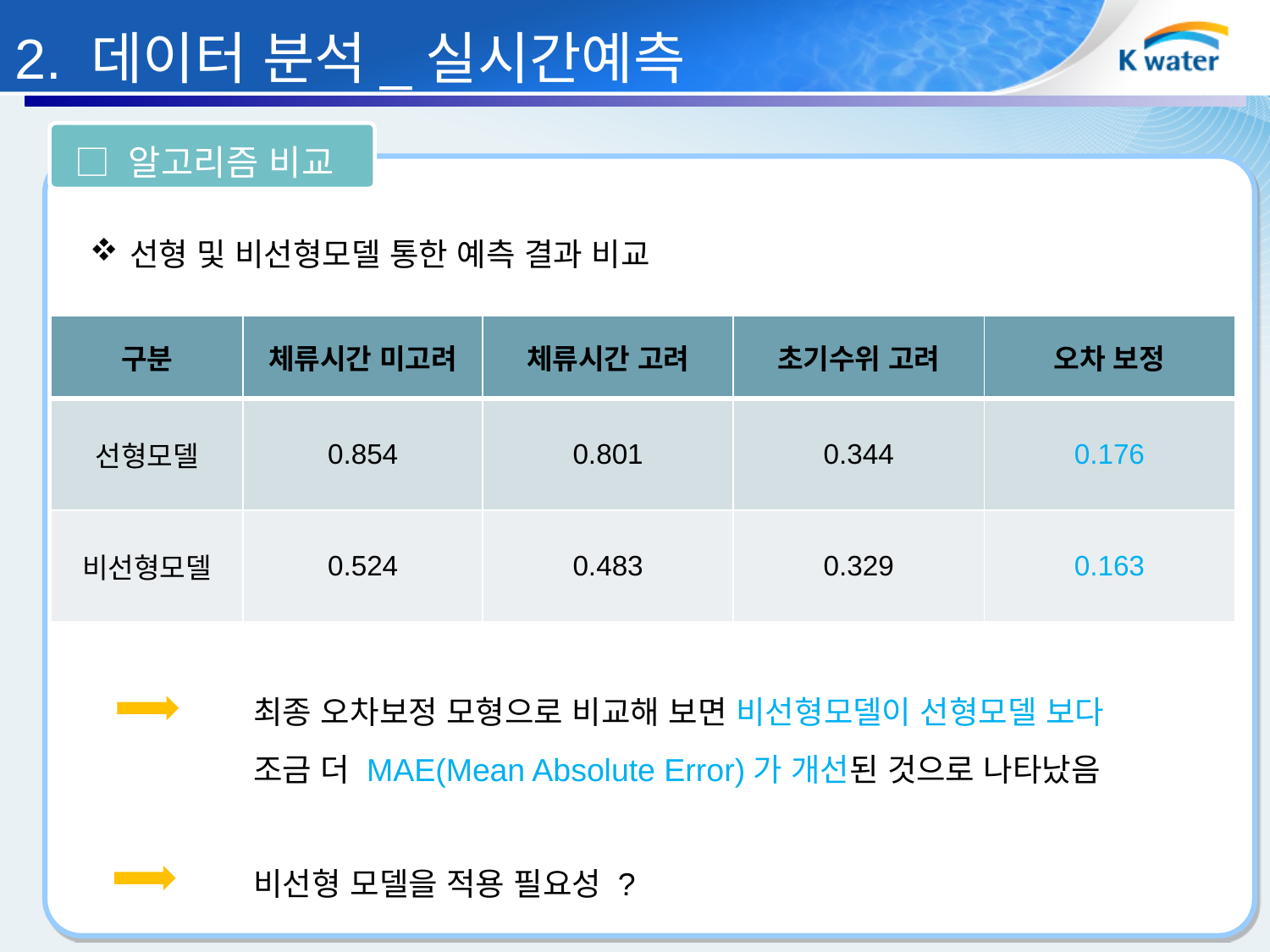

2. 데이터 분석_실시간예측

    □ 알고리즘 비교

선형 및 비선형모델 통한 예측 결과 비교
| 구분 | 체류시간 미고려 | 체류시간 고려 | 초기수위 고려 | 오차 보정 |
| --- | --- | --- | --- | --- |
| 선형모델 | 0.854 | 0.801 | 0.344 | 0.176 |
| 비선형모델 | 0.524 | 0.483 | 0.329 | 0.163 |
최종 오차보정 모형으로 비교해 보면 비선형모델이 선형모델 보다
조금 더 MAE(Mean Absolute Error)가 개선된 것으로 나타났음

비선형 모델을 적용 필요성 ?